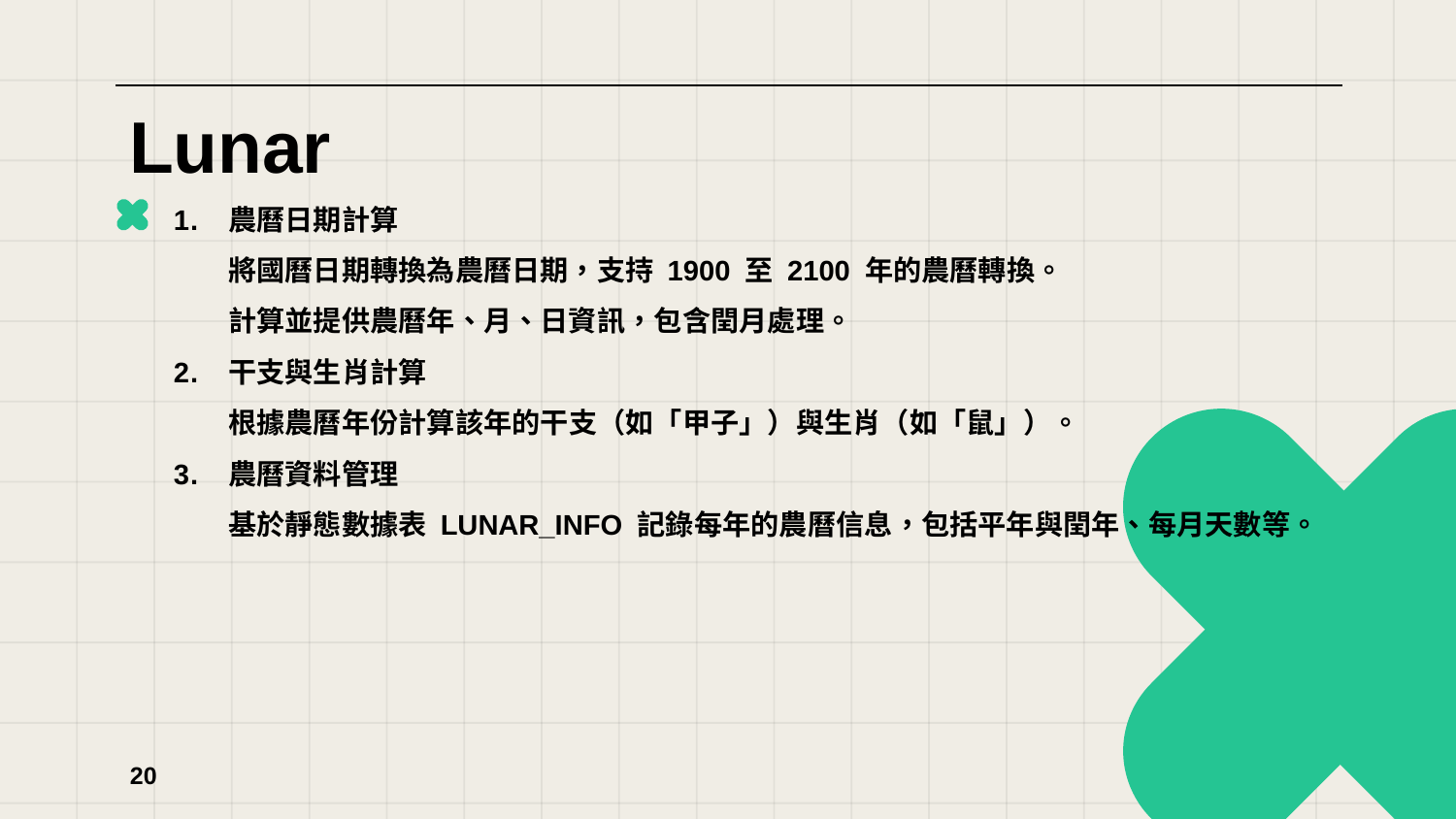

# Lunar
農曆日期計算
將國曆日期轉換為農曆日期，支持 1900 至 2100 年的農曆轉換。
計算並提供農曆年、月、日資訊，包含閏月處理。
干支與生肖計算
根據農曆年份計算該年的干支（如「甲子」）與生肖（如「鼠」）。
農曆資料管理
基於靜態數據表 LUNAR_INFO 記錄每年的農曆信息，包括平年與閏年、每月天數等。

20